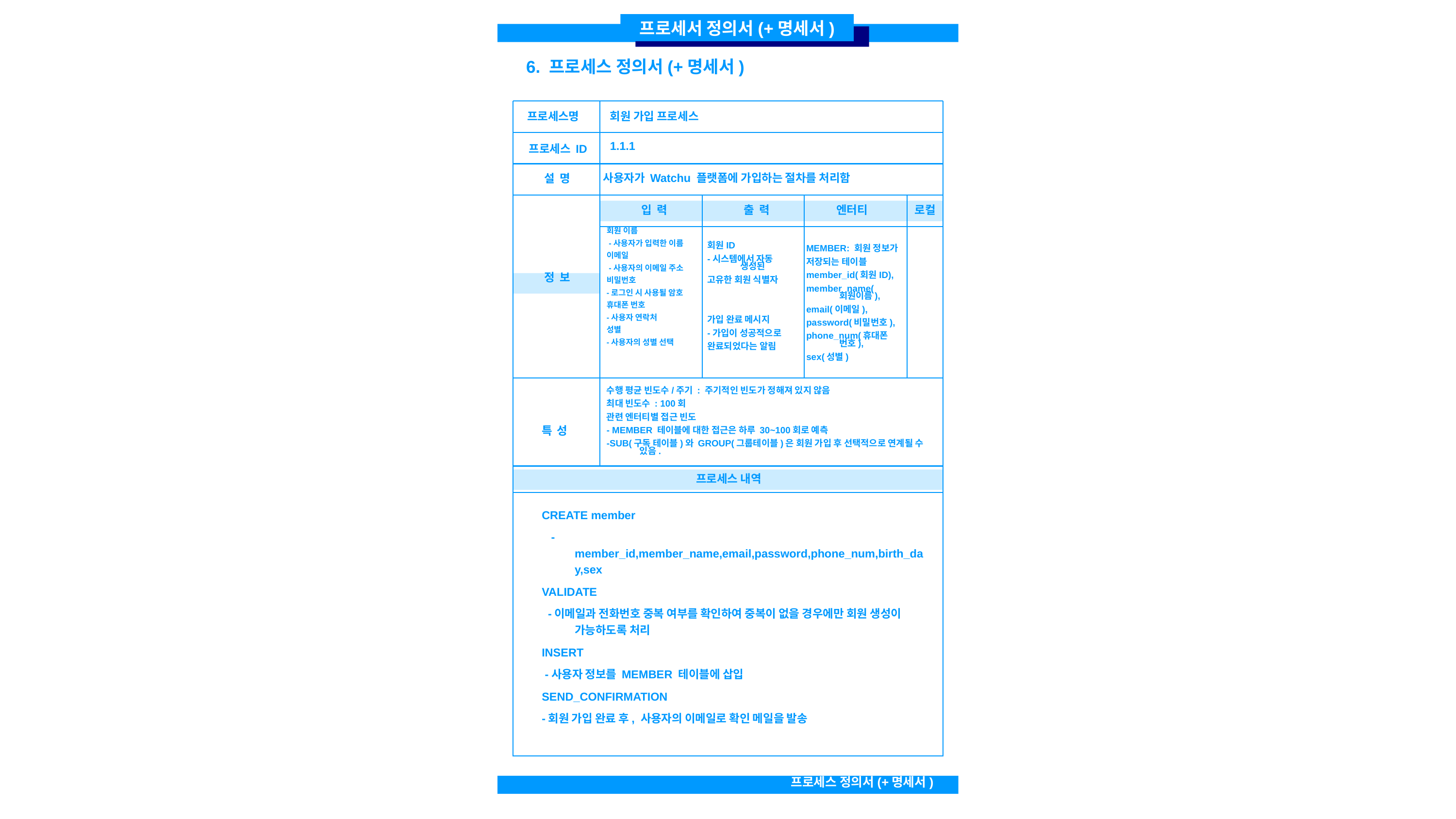

프로세서 정의서(+명세서)

6. 프로세스 정의서(+명세서)
회원 가입 프로세스
프로세스명
1.1.1
프로세스 ID
사용자가 Watchu 플랫폼에 가입하는 절차를 처리함
설  명
로컬
입  력
출  력
엔터티

회원 이름
 -사용자가 입력한 이름
이메일
 -사용자의 이메일 주소
비밀번호
-로그인 시 사용될 암호
휴대폰 번호
-사용자 연락처
성별
-사용자의 성별 선택
회원ID
-시스템에서 자동 생성된
고유한 회원 식별자

가입 완료 메시지
-가입이 성공적으로
완료되었다는 알림
MEMBER: 회원 정보가
저장되는 테이블
member_id(회원ID),
member_name(회원이름),
email(이메일),
password(비밀번호),
phone_num(휴대폰 번호),
sex(성별)
정  보

수행 평균 빈도수/주기 : 주기적인 빈도가 정해져 있지 않음
최대 빈도수 : 100회
관련 엔터티별 접근 빈도
- MEMBER 테이블에 대한 접근은 하루 30~100회로 예측
-SUB(구독 테이블)와 GROUP(그룹테이블)은 회원 가입 후 선택적으로 연계될 수 있음.
특  성
프로세스 내역

CREATE member
   -member_id,member_name,email,password,phone_num,birth_day,sex
VALIDATE
  -이메일과 전화번호 중복 여부를 확인하여 중복이 없을 경우에만 회원 생성이 가능하도록 처리
INSERT
 -사용자 정보를 MEMBER 테이블에 삽입
SEND_CONFIRMATION
-회원 가입 완료 후, 사용자의 이메일로 확인 메일을 발송
프로세스 정의서(+명세서)